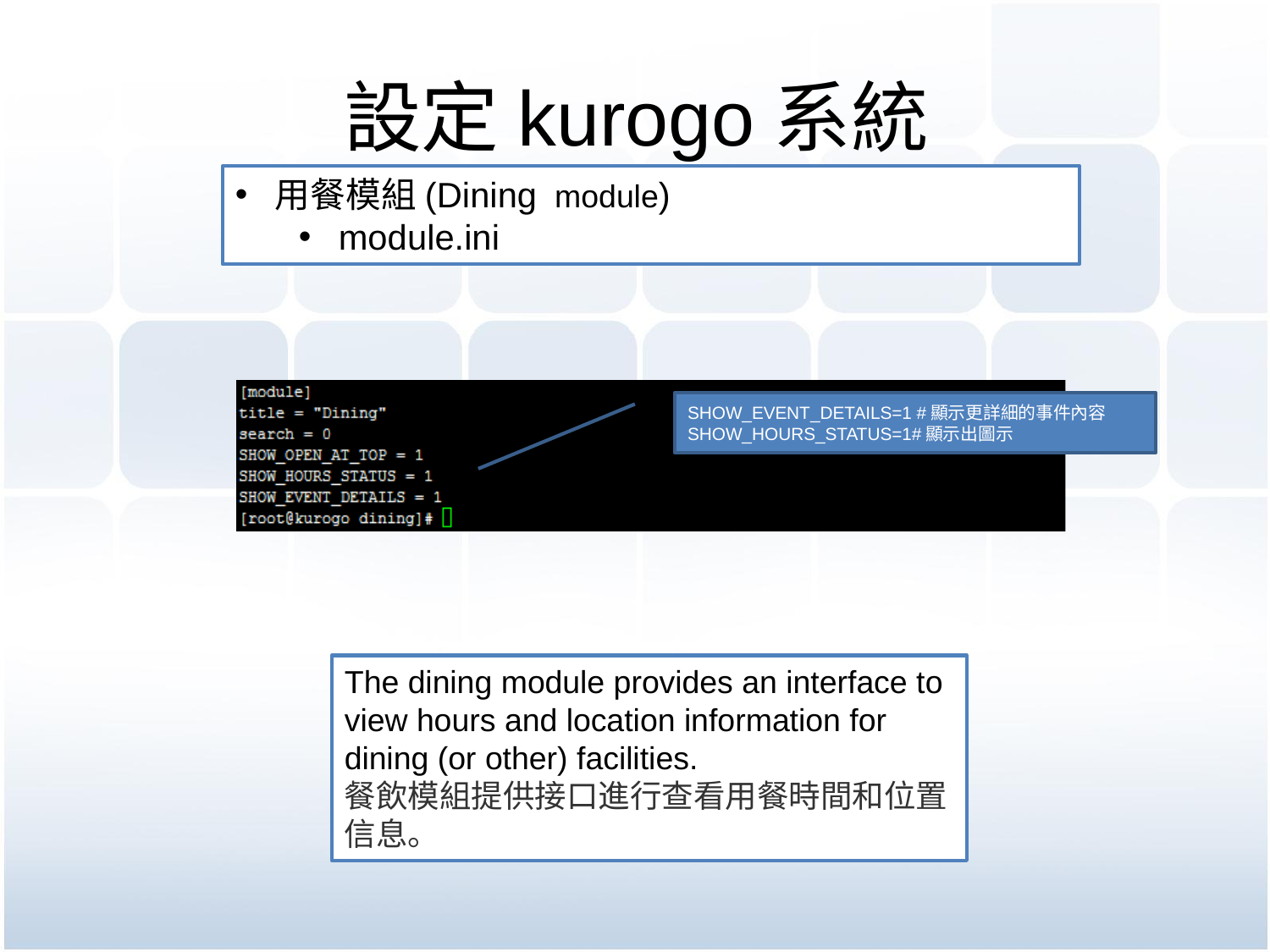

# 設定kurogo系統
用餐模組(Dining  module)
module.ini

SHOW_EVENT_DETAILS=1 #顯示更詳細的事件內容
SHOW_HOURS_STATUS=1#顯示出圖示
The dining module provides an interface to view hours and location information for dining (or other) facilities.
餐飲模組提供接口進行查看用餐時間和位置信息。